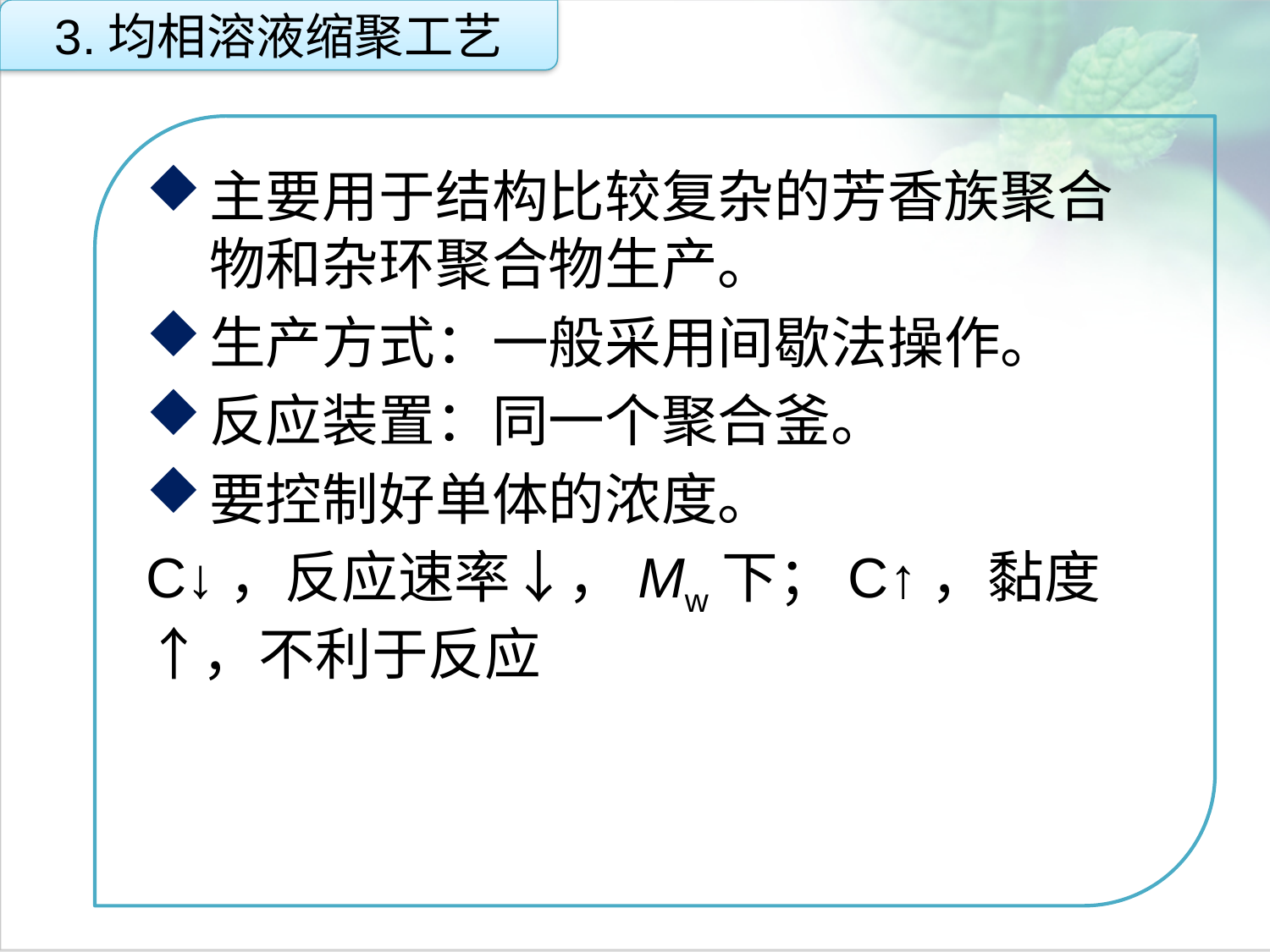

3.均相溶液缩聚工艺
主要用于结构比较复杂的芳香族聚合物和杂环聚合物生产。
生产方式：一般采用间歇法操作。
反应装置：同一个聚合釜。
要控制好单体的浓度。
C↓，反应速率↓，Mw下；C↑，黏度↑，不利于反应

点击添加文本
点击添加文本
点击添加文本
点击添加文本